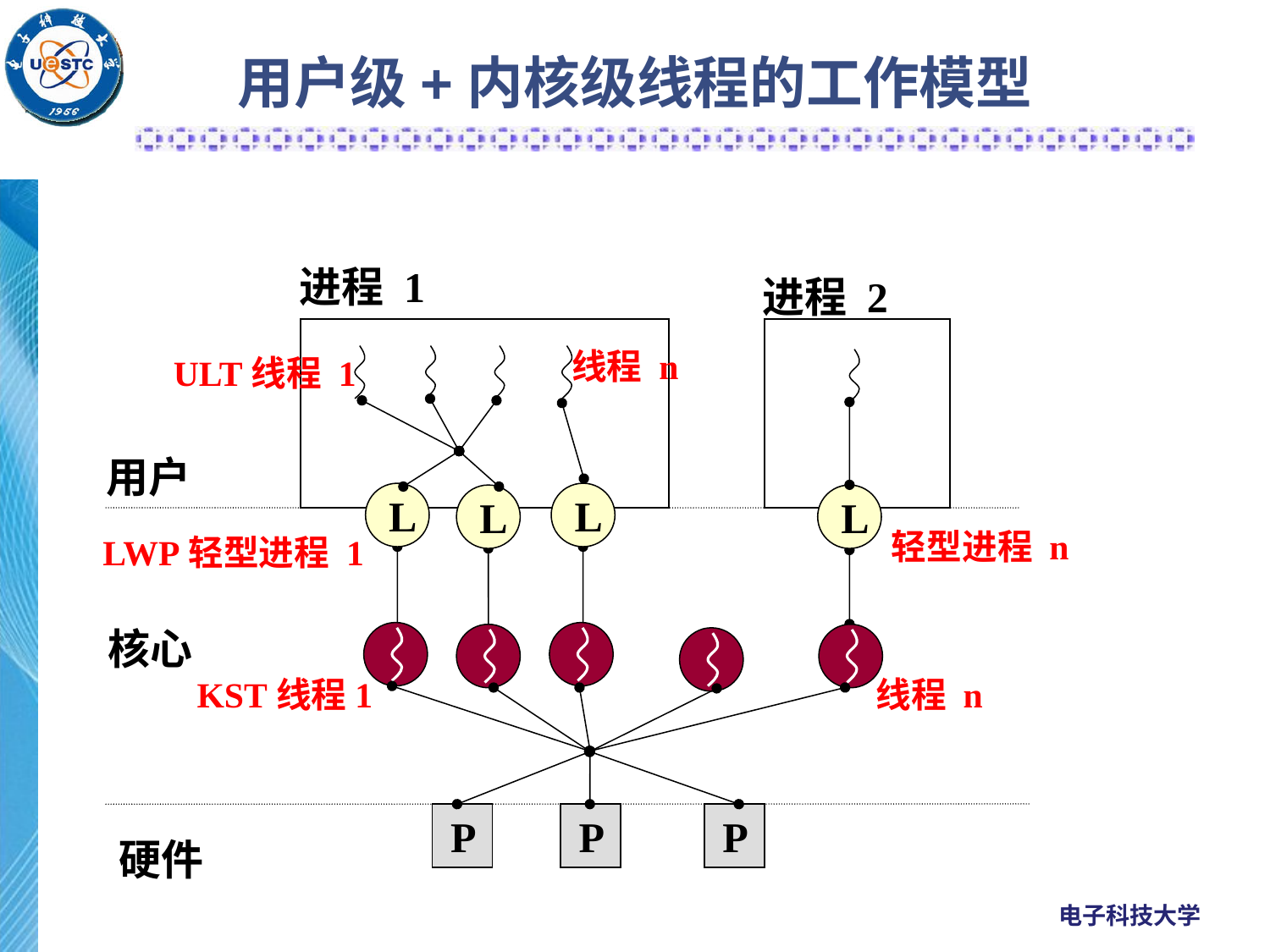

# 用户级+内核级线程的工作模型
进程 1
进程 2

线程 n
ULT线程 1

用户

L

L

L

L

轻型进程 n
LWP轻型进程 1

核心

线程 n
KST线程1

P

P

P
硬件